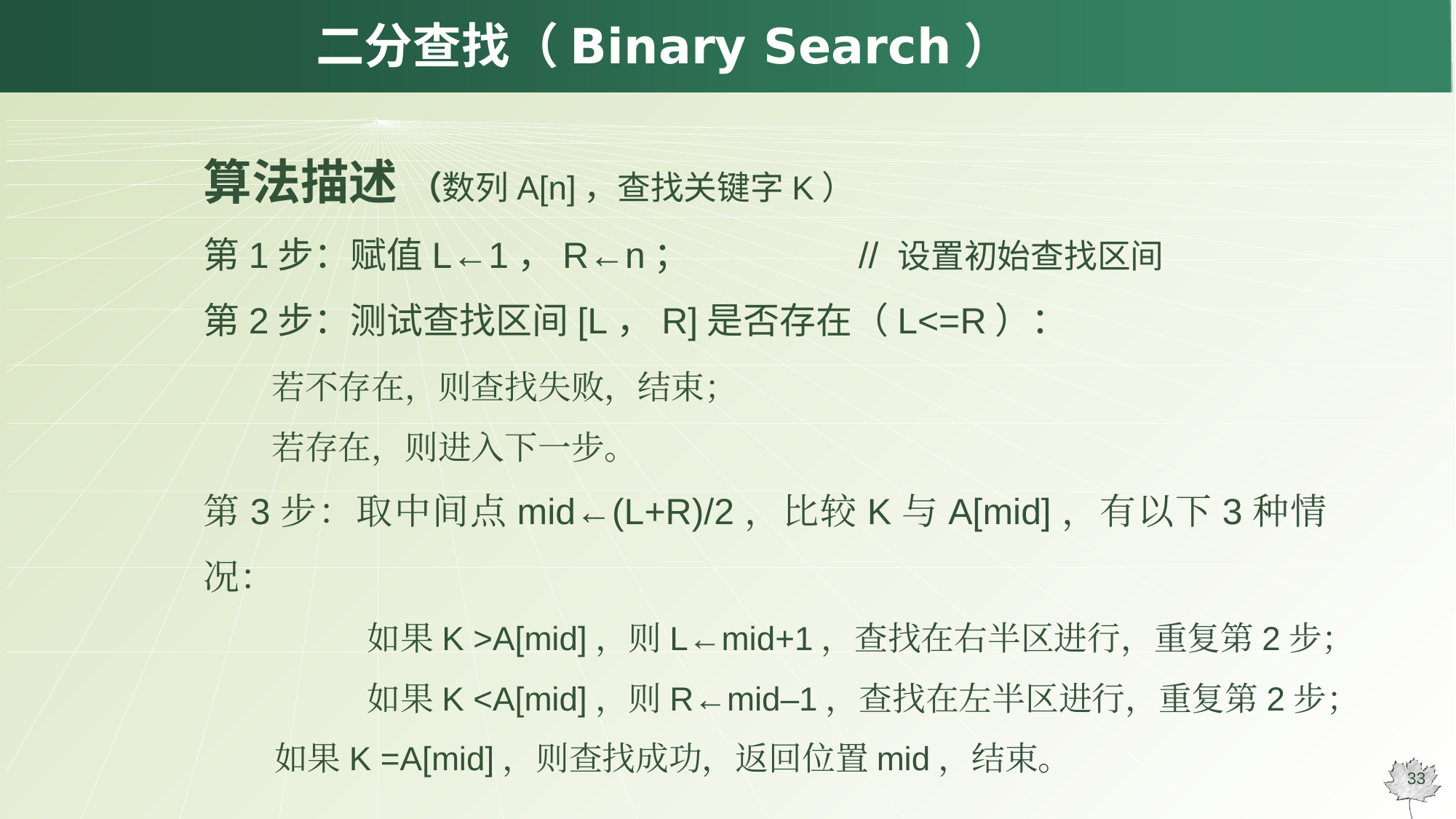

# 二分查找（Binary Search）
算法描述 （数列A[n]，查找关键字K）
第1步：赋值L←1，R←n；		// 设置初始查找区间
第2步：测试查找区间[L，R]是否存在（L<=R）：
	若不存在，则查找失败，结束；
	若存在，则进入下一步。
第3步：取中间点mid←(L+R)/2，比较K与A[mid]，有以下3种情况：
	如果K >A[mid]，则L←mid+1，查找在右半区进行，重复第2步；
	如果K <A[mid]，则R←mid–1，查找在左半区进行，重复第2步；
 如果K =A[mid]，则查找成功，返回位置mid，结束。

33